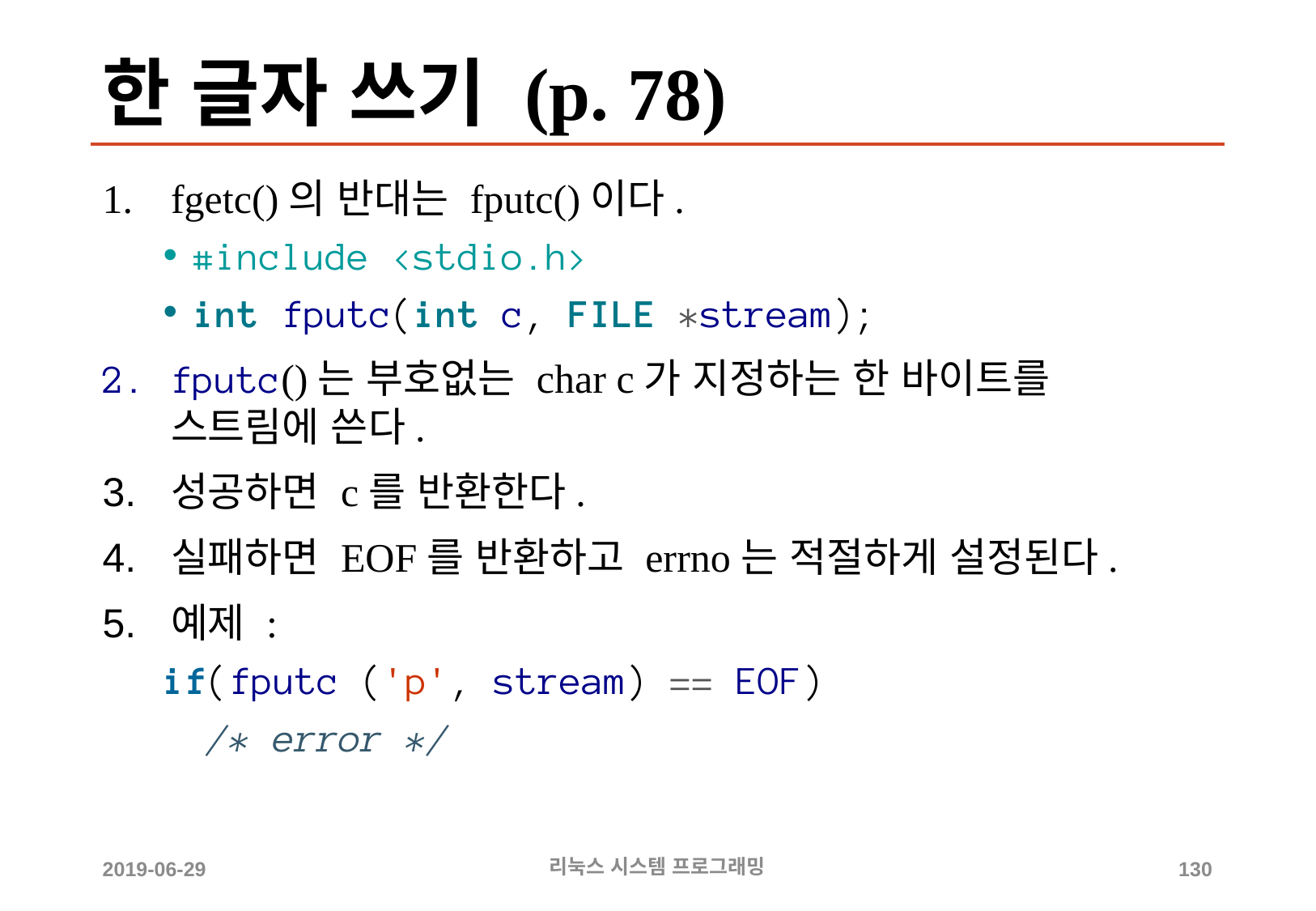

# 한 글자 쓰기 (p. 78)
fgetc()의 반대는 fputc()이다.
#include <stdio.h>
int fputc(int c, FILE *stream);
fputc()는 부호없는 char c가 지정하는 한 바이트를  스트림에 쓴다.
성공하면 c를 반환한다.
실패하면 EOF를 반환하고 errno는 적절하게 설정된다.
예제 :
if(fputc ('p', stream) == EOF)
  /* error */
2019-06-29
리눅스 시스템 프로그래밍
130